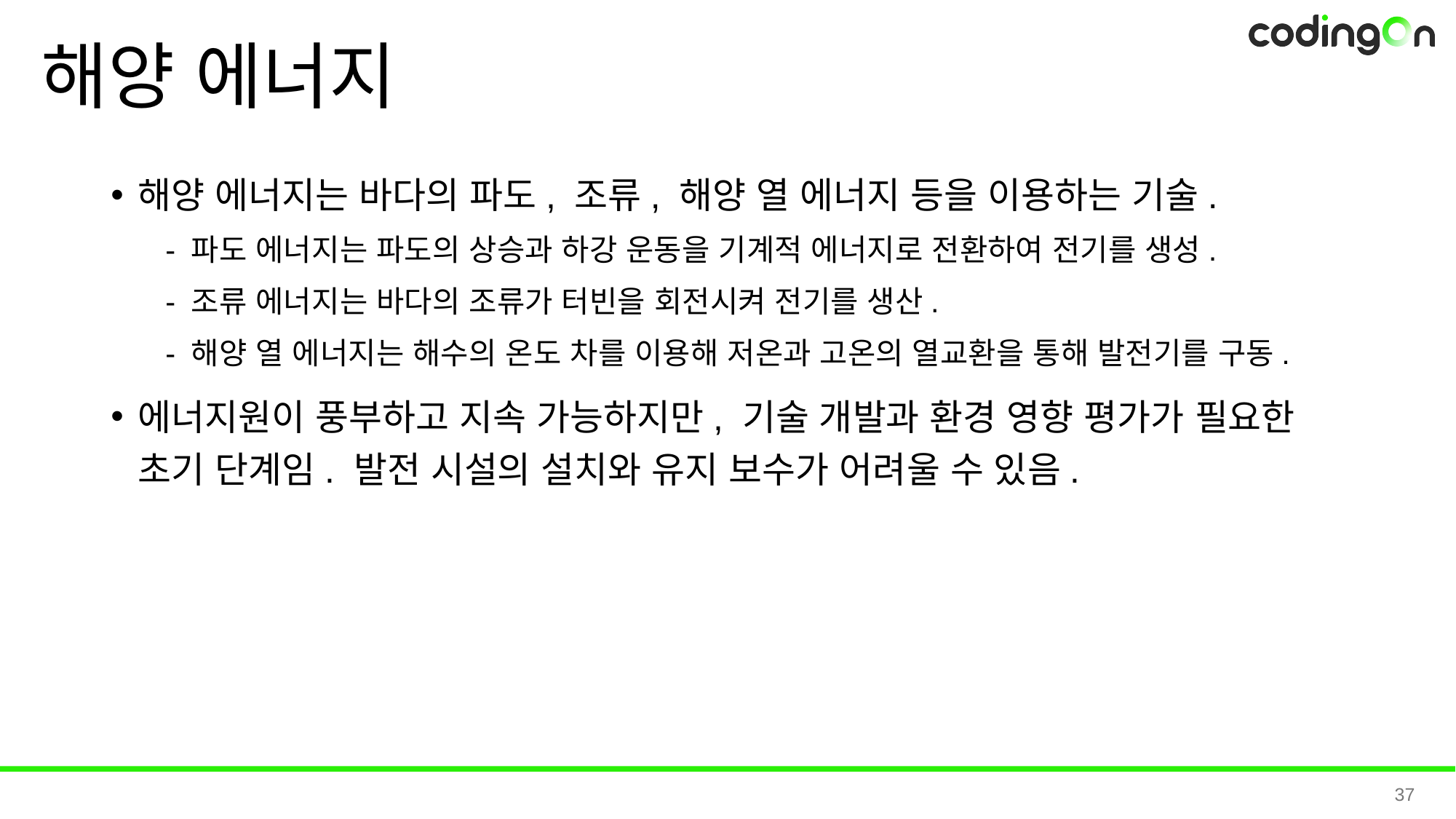

# 해양 에너지
해양 에너지는 바다의 파도, 조류, 해양 열 에너지 등을 이용하는 기술.
- 파도 에너지는 파도의 상승과 하강 운동을 기계적 에너지로 전환하여 전기를 생성.
- 조류 에너지는 바다의 조류가 터빈을 회전시켜 전기를 생산.
- 해양 열 에너지는 해수의 온도 차를 이용해 저온과 고온의 열교환을 통해 발전기를 구동.
에너지원이 풍부하고 지속 가능하지만, 기술 개발과 환경 영향 평가가 필요한 초기 단계임. 발전 시설의 설치와 유지 보수가 어려울 수 있음.
37